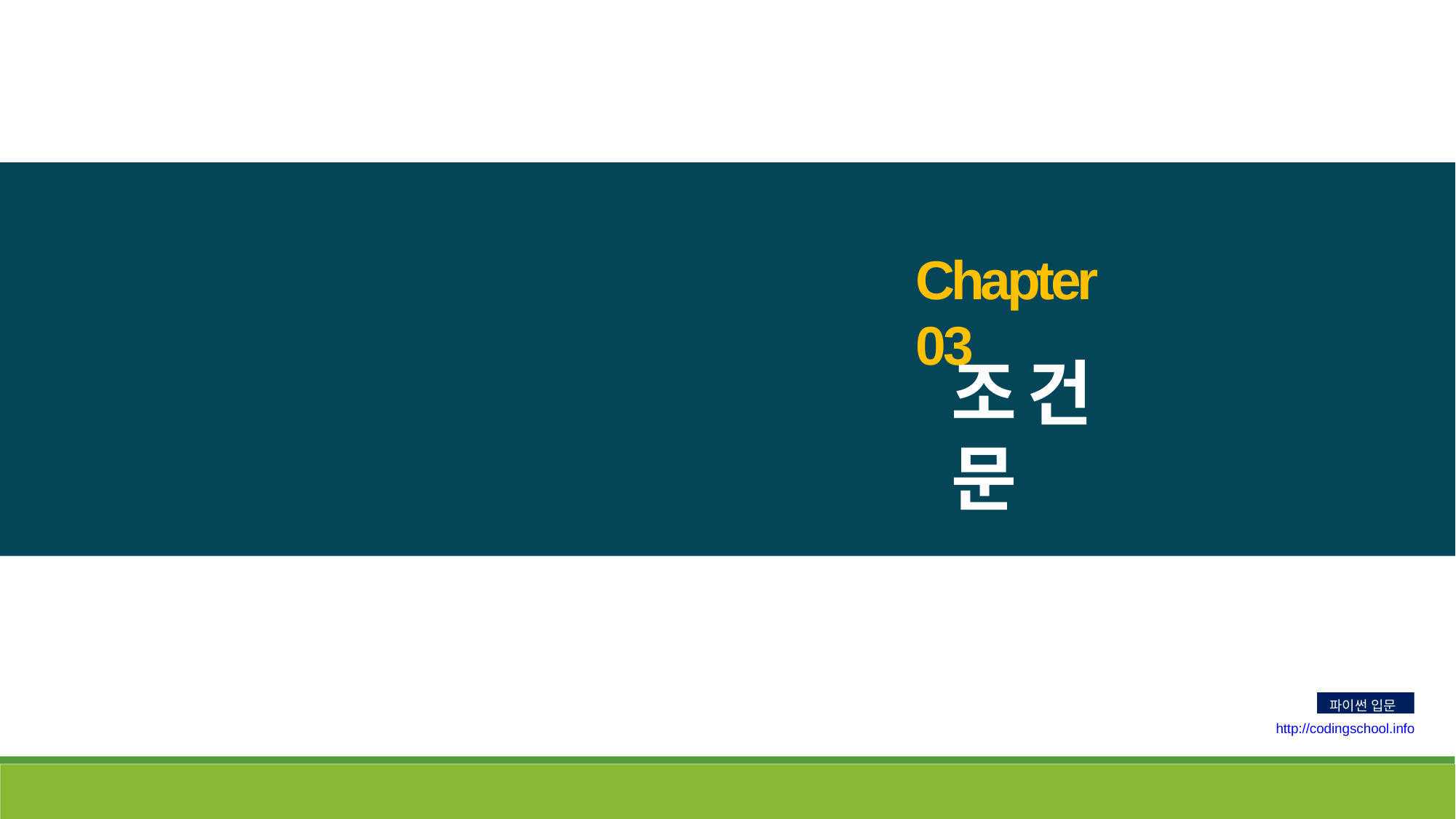

# Chapter 03
조건문
파이썬 입문
http://codingschool.info